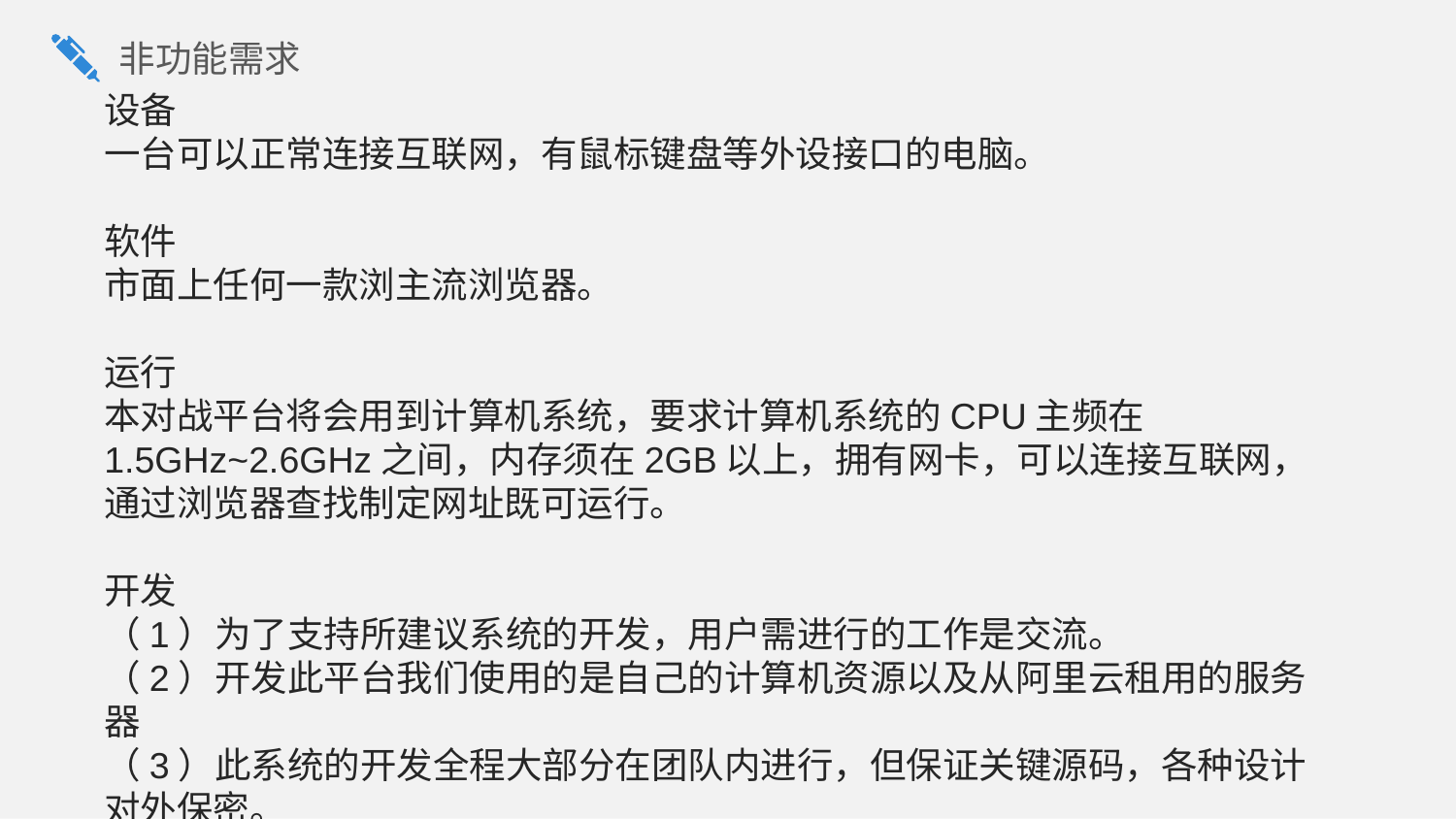

非功能需求
设备
一台可以正常连接互联网，有鼠标键盘等外设接口的电脑。

软件
市面上任何一款浏主流浏览器。

运行
本对战平台将会用到计算机系统，要求计算机系统的CPU主频在1.5GHz~2.6GHz之间，内存须在2GB以上，拥有网卡，可以连接互联网，通过浏览器查找制定网址既可运行。

开发
（1）为了支持所建议系统的开发，用户需进行的工作是交流。
（2）开发此平台我们使用的是自己的计算机资源以及从阿里云租用的服务器
（3）此系统的开发全程大部分在团队内进行，但保证关键源码，各种设计对外保密。